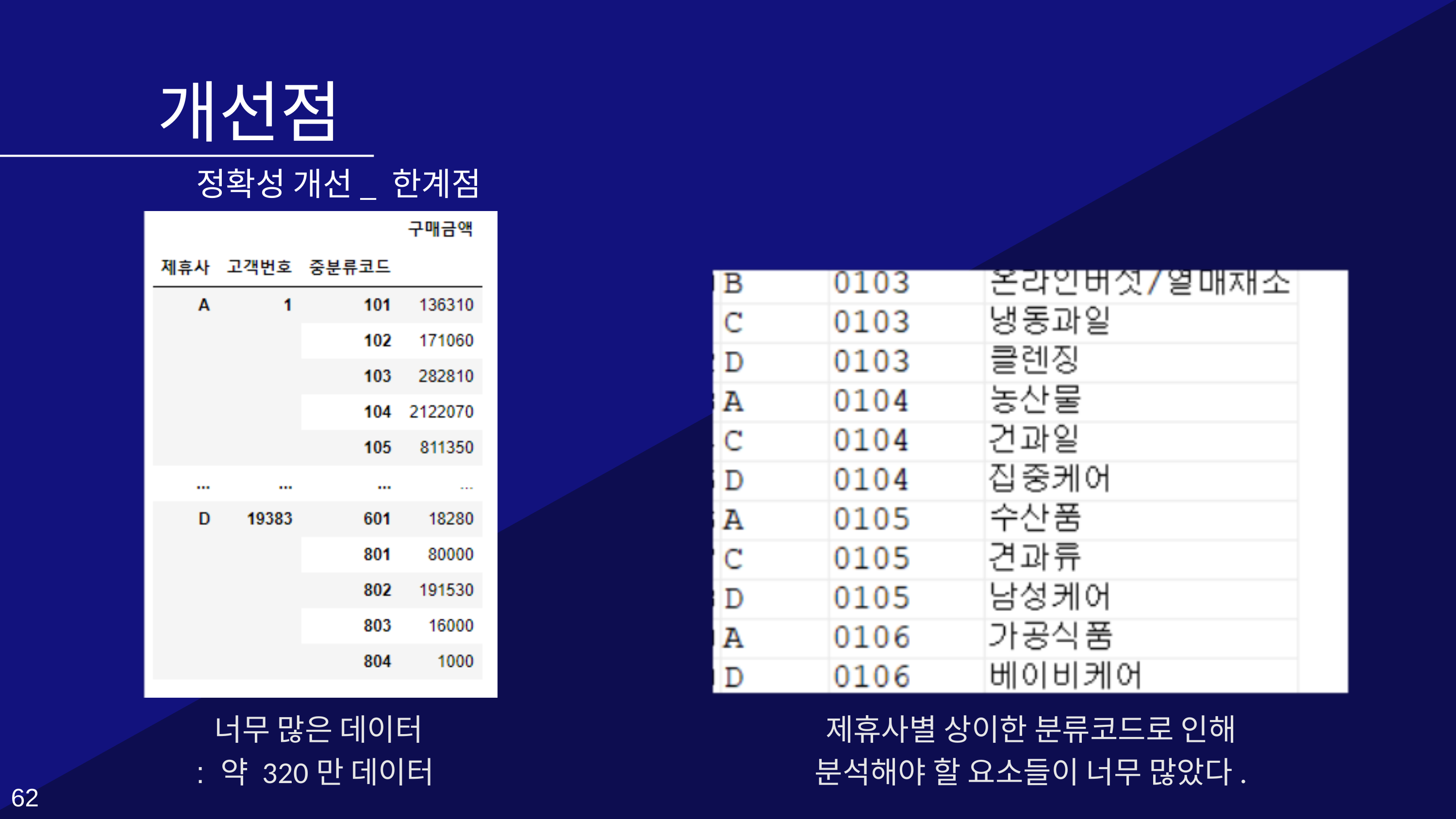

개선점

정확성 개선_ 한계점

너무 많은 데이터
: 약 320만 데이터
제휴사별 상이한 분류코드로 인해
분석해야 할 요소들이 너무 많았다.
62